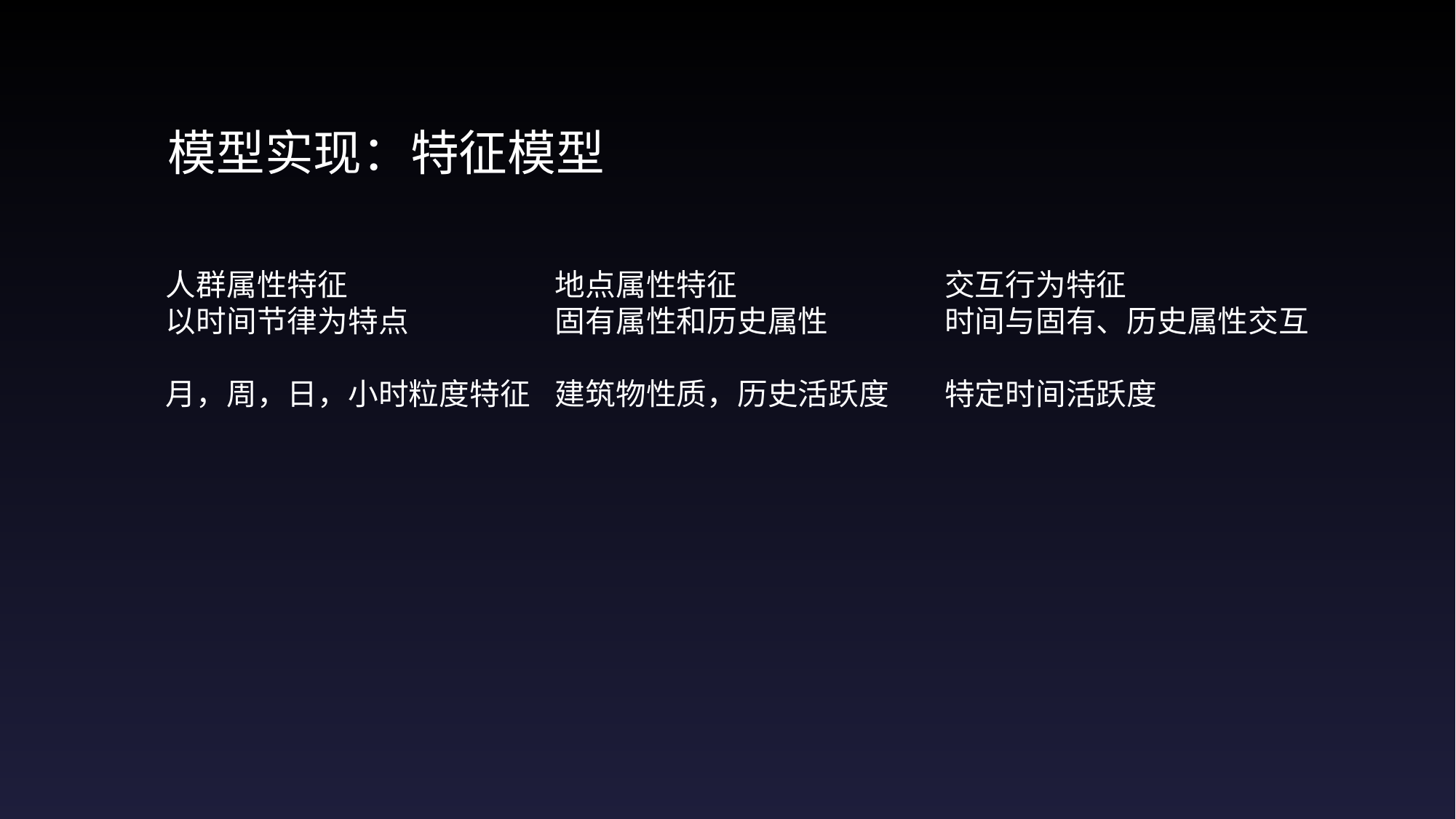

模型实现：特征模型
交互行为特征
时间与固有、历史属性交互

特定时间活跃度
人群属性特征
以时间节律为特点

月，周，日，小时粒度特征
地点属性特征
固有属性和历史属性

建筑物性质，历史活跃度